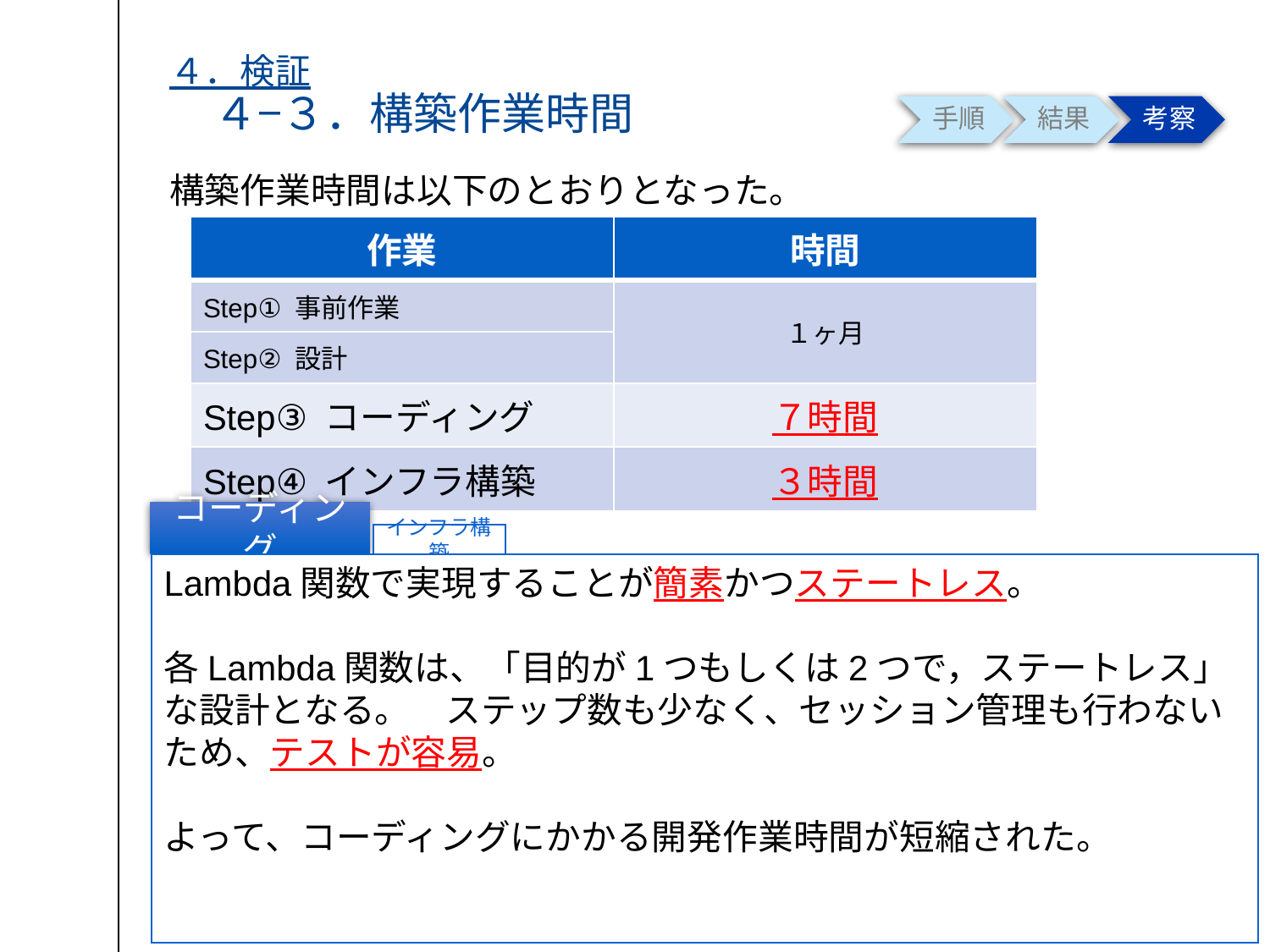

# ４．検証 　４−３．構築作業時間
手順
結果
考察
構築作業時間は以下のとおりとなった。

| 作業 | 時間 |
| --- | --- |
| Step① 事前作業 | １ヶ月 |
| Step② 設計 |  |
| Step③ コーディング | ７時間 |
| Step④ インフラ構築 | ３時間 |
コーディング
インフラ構築
Lambda関数で実現することが簡素かつステートレス。

各Lambda関数は、「目的が1つもしくは2つで，ステートレス」な設計となる。　ステップ数も少なく、セッション管理も行わないため、テストが容易。

よって、コーディングにかかる開発作業時間が短縮された。